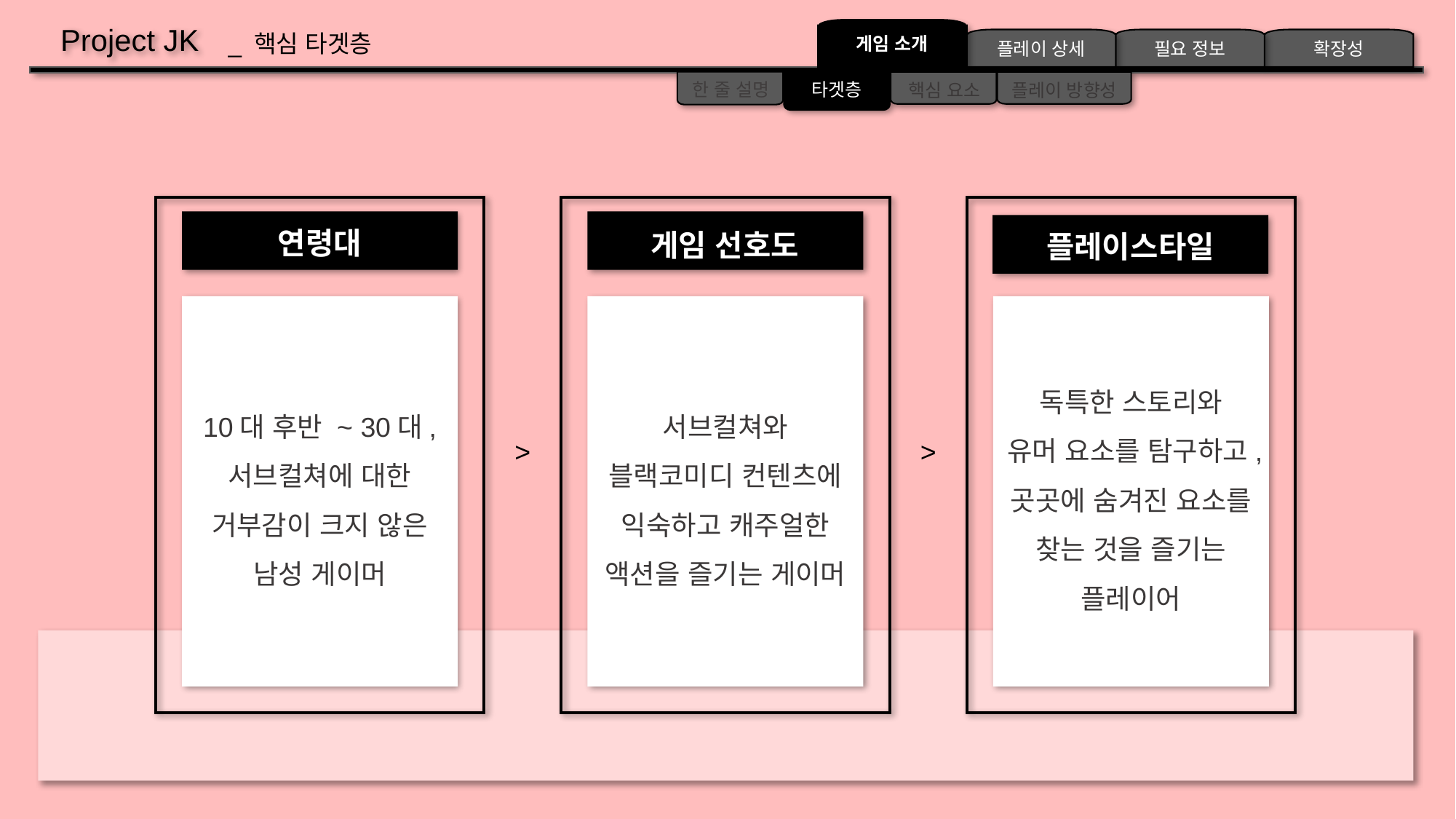

Project JK
게임 소개
_ 핵심 타겟층
플레이 상세
필요 정보
확장성

타겟층
핵심 요소
플레이 방향성
한 줄 설명

연령대
게임 선호도
플레이스타일
10대 후반 ~ 30대,
서브컬쳐에 대한
거부감이 크지 않은 남성 게이머
서브컬쳐와
블랙코미디 컨텐츠에
익숙하고 캐주얼한
액션을 즐기는 게이머
독특한 스토리와
유머 요소를 탐구하고,
곳곳에 숨겨진 요소를
찾는 것을 즐기는
플레이어
>
>